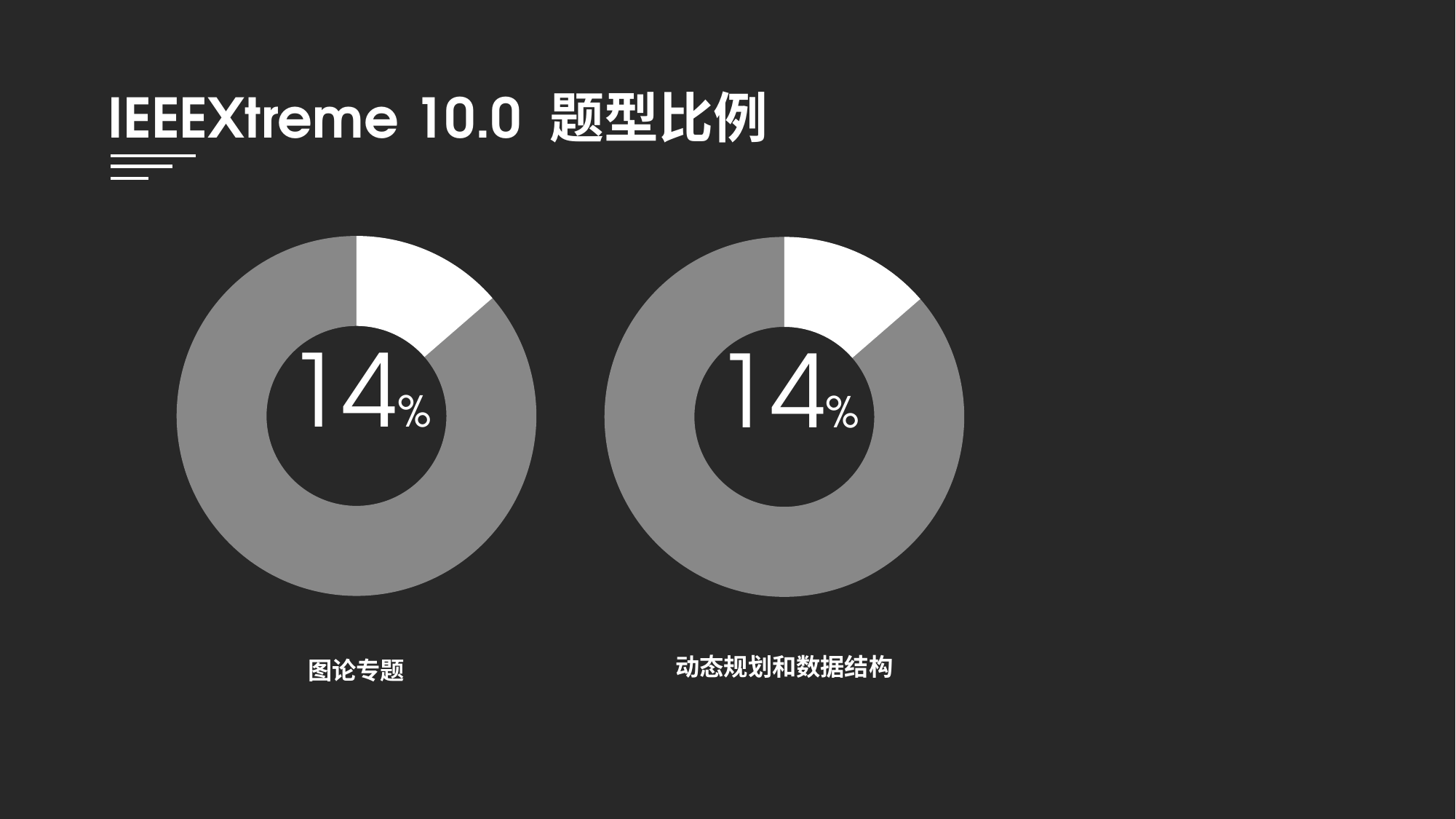

IEEEXtreme 10.0 题型比例

### Chart

| Category | 数量 |
|---|---|
| A | 3.0 |
| 其他 | 19.0 |

### Chart

| Category | 数量 |
|---|---|
| A | 3.0 |
| 其他 | 19.0 |
动态规划和数据结构
图论专题